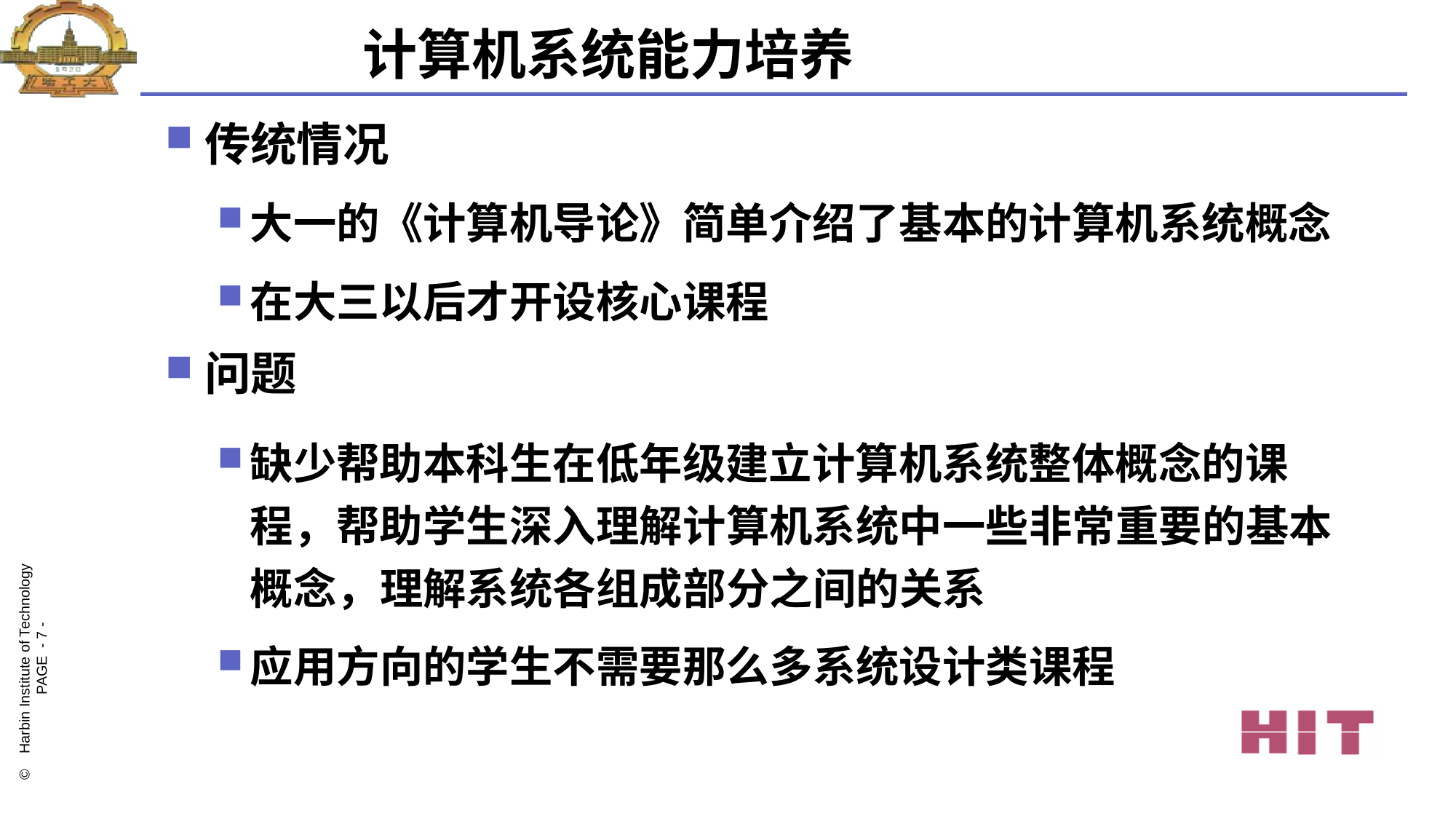

计算机系统能力培养
传统情况
大一的《计算机导论》简单介绍了基本的计算机系统概念
在大三以后才开设核心课程
问题
缺少帮助本科生在低年级建立计算机系统整体概念的课程，帮助学生深入理解计算机系统中一些非常重要的基本概念，理解系统各组成部分之间的关系
应用方向的学生不需要那么多系统设计类课程